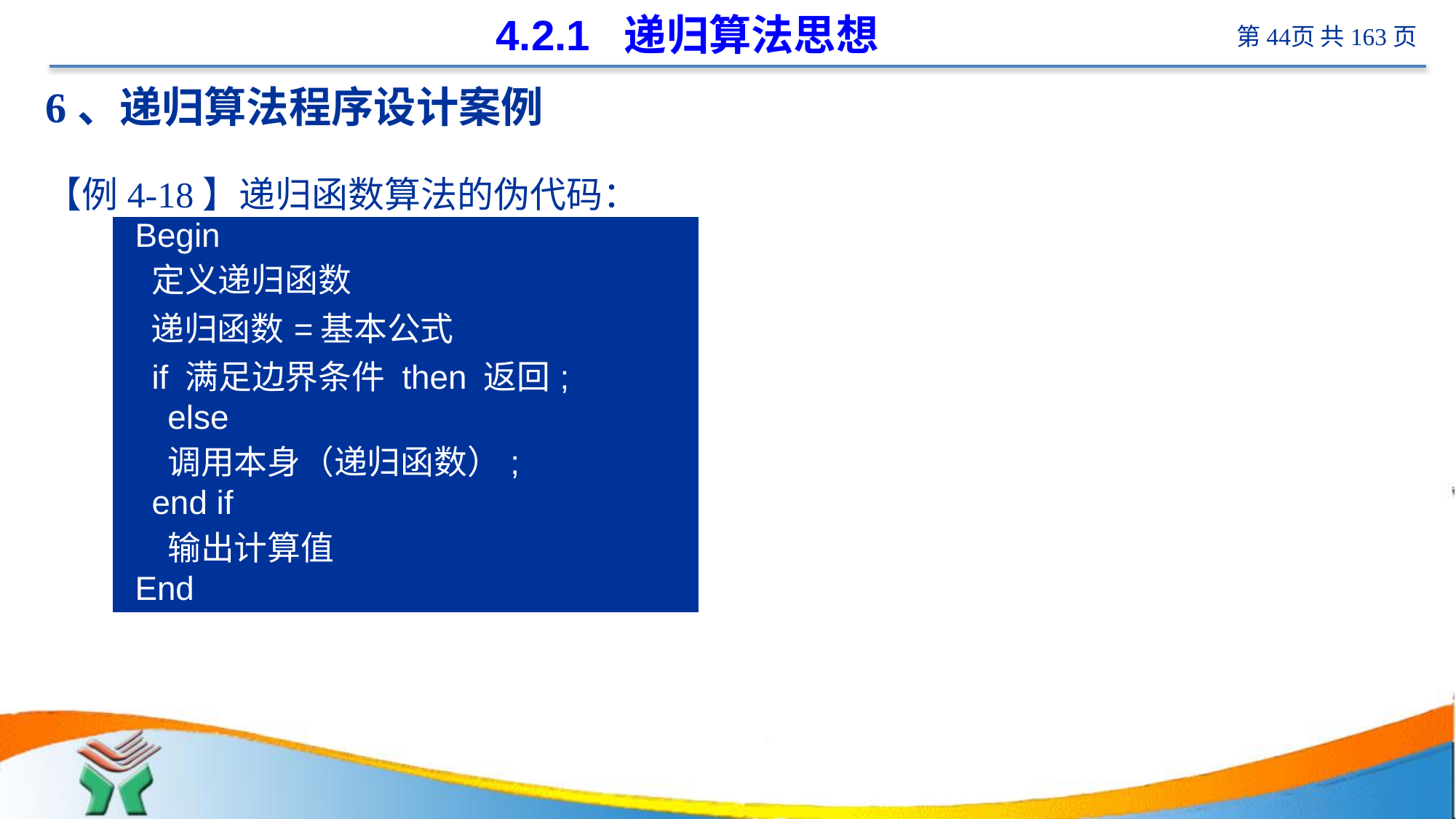

# 4.2.1  递归算法思想
6、递归算法程序设计案例

【例4-18】递归函数算法的伪代码：
| Begin 定义递归函数 递归函数=基本公式 if 满足边界条件 then 返回; else 调用本身（递归函数）; end if 输出计算值 End |
| --- |